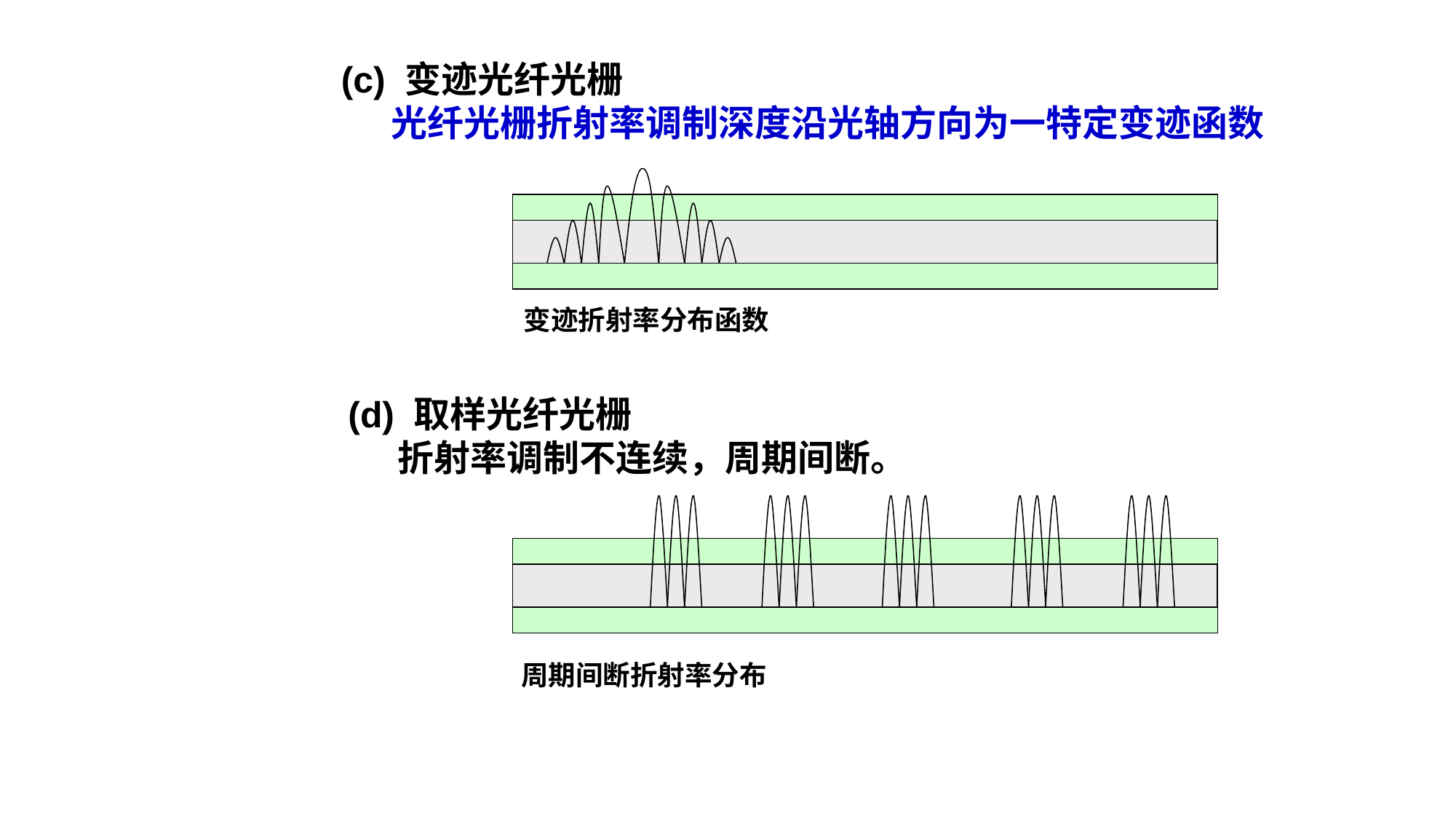

(c) 变迹光纤光栅
     光纤光栅折射率调制深度沿光轴方向为一特定变迹函数

变迹折射率分布函数
(d) 取样光纤光栅
     折射率调制不连续，周期间断。

周期间断折射率分布